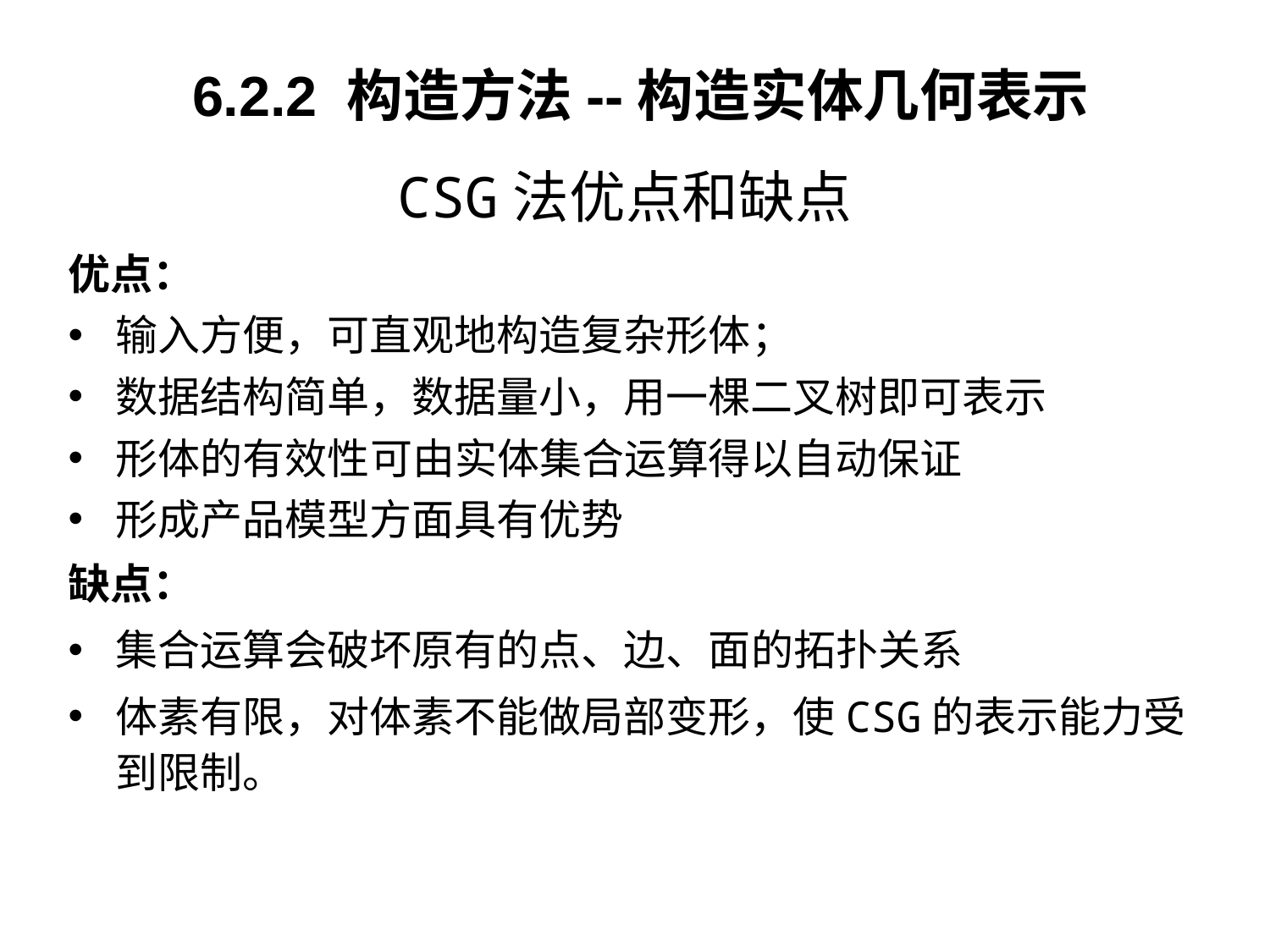

6.2.2 构造方法--构造实体几何表示
# CSG法优点和缺点
优点：
输入方便，可直观地构造复杂形体；
数据结构简单，数据量小，用一棵二叉树即可表示
形体的有效性可由实体集合运算得以自动保证
形成产品模型方面具有优势
缺点：
集合运算会破坏原有的点、边、面的拓扑关系
体素有限，对体素不能做局部变形，使CSG的表示能力受到限制。